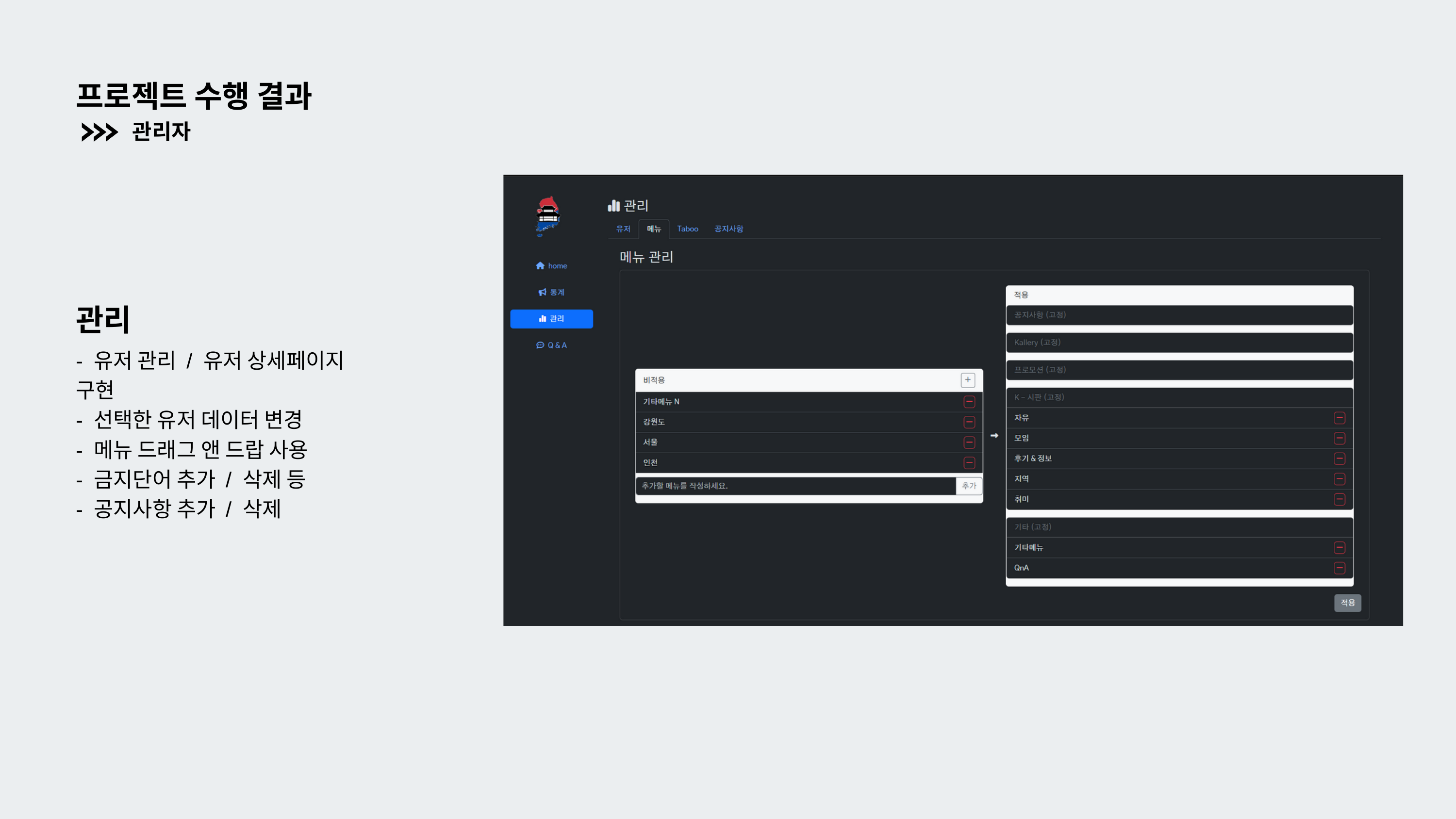

프로젝트 수행 결과
관리자

관리
- 유저 관리 / 유저 상세페이지 구현
- 선택한 유저 데이터 변경
- 메뉴 드래그 앤 드랍 사용
- 금지단어 추가 / 삭제 등
- 공지사항 추가 / 삭제